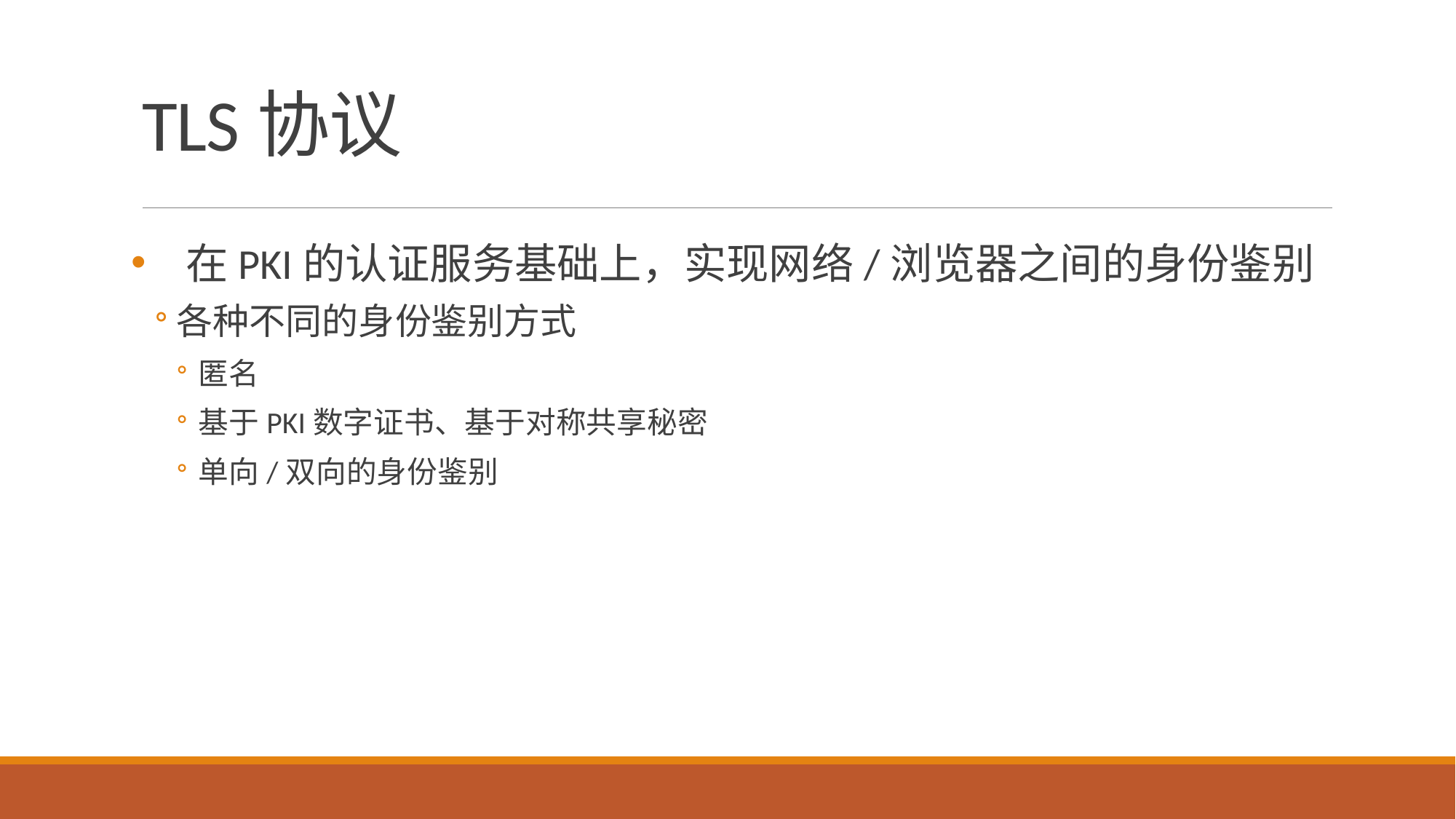

# TLS协议
在PKI的认证服务基础上，实现网络/浏览器之间的身份鉴别
各种不同的身份鉴别方式
匿名
基于PKI数字证书、基于对称共享秘密
单向/双向的身份鉴别